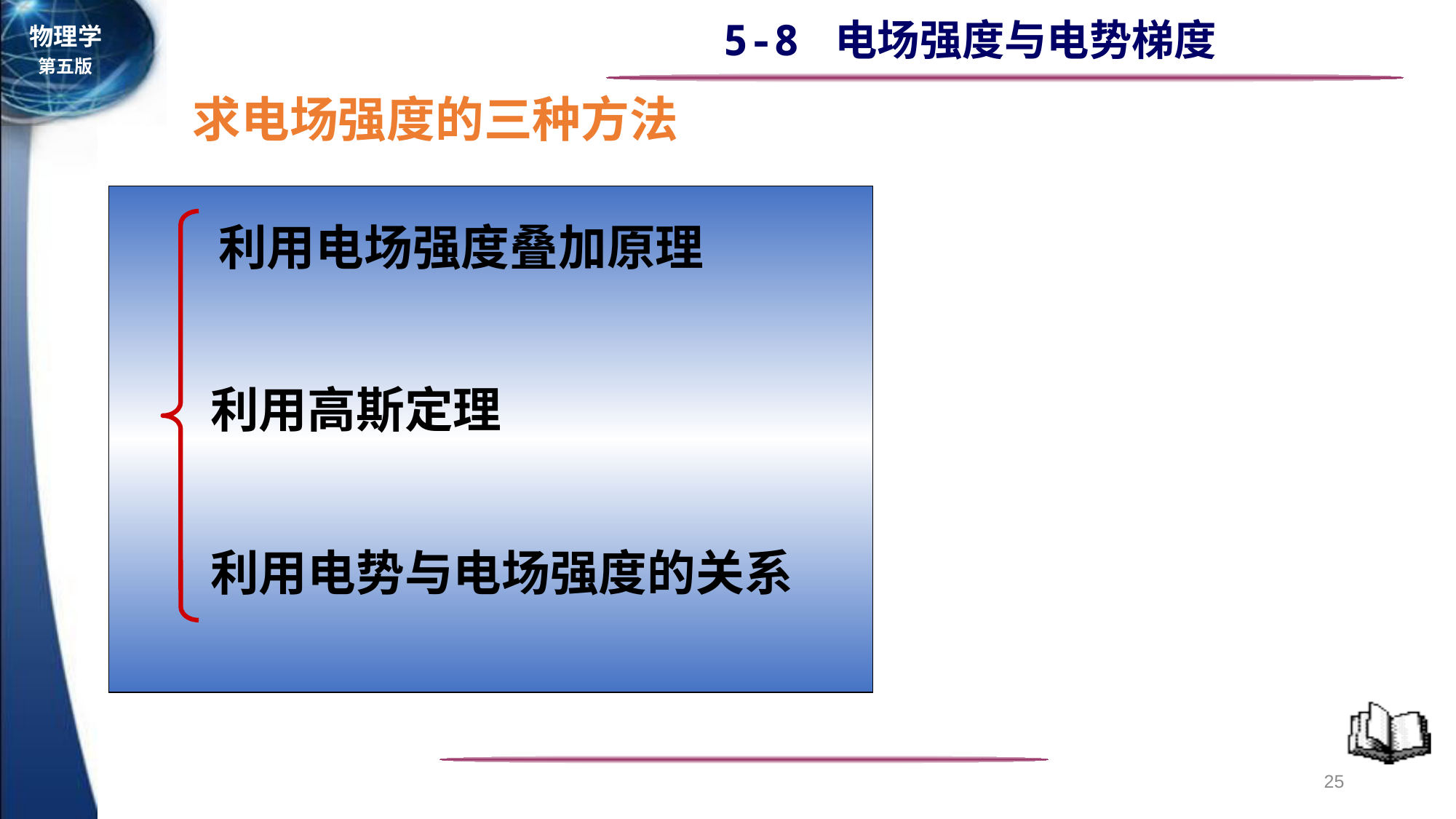

求电场强度的三种方法

利用电场强度叠加原理
利用高斯定理
利用电势与电场强度的关系
25